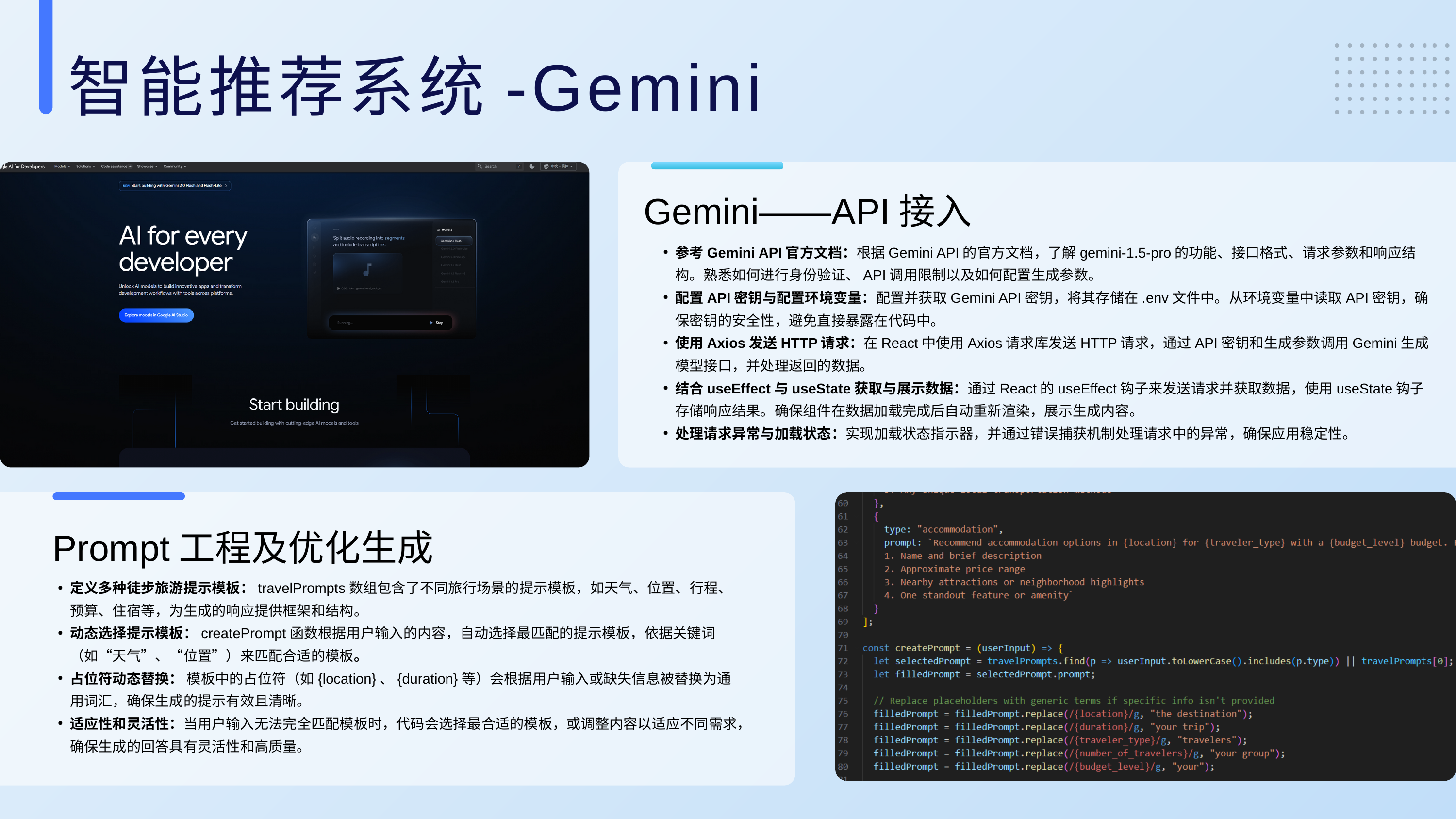

智能推荐系统-Gemini

Gemini——API接入
参考Gemini API官方文档：根据Gemini API的官方文档，了解gemini-1.5-pro的功能、接口格式、请求参数和响应结构。熟悉如何进行身份验证、API调用限制以及如何配置生成参数。
配置API密钥与配置环境变量：配置并获取Gemini API密钥，将其存储在.env文件中。从环境变量中读取API密钥，确保密钥的安全性，避免直接暴露在代码中。
使用Axios发送HTTP请求：在React中使用Axios请求库发送HTTP请求，通过API密钥和生成参数调用Gemini生成模型接口，并处理返回的数据。
结合useEffect与useState获取与展示数据：通过React的useEffect钩子来发送请求并获取数据，使用useState钩子存储响应结果。确保组件在数据加载完成后自动重新渲染，展示生成内容。
处理请求异常与加载状态：实现加载状态指示器，并通过错误捕获机制处理请求中的异常，确保应用稳定性。

Prompt工程及优化生成
定义多种徒步旅游提示模板：travelPrompts数组包含了不同旅行场景的提示模板，如天气、位置、行程、预算、住宿等，为生成的响应提供框架和结构。
动态选择提示模板：createPrompt函数根据用户输入的内容，自动选择最匹配的提示模板，依据关键词（如“天气”、“位置”）来匹配合适的模板。
占位符动态替换： 模板中的占位符（如{location}、{duration}等）会根据用户输入或缺失信息被替换为通用词汇，确保生成的提示有效且清晰。
适应性和灵活性：当用户输入无法完全匹配模板时，代码会选择最合适的模板，或调整内容以适应不同需求，确保生成的回答具有灵活性和高质量。